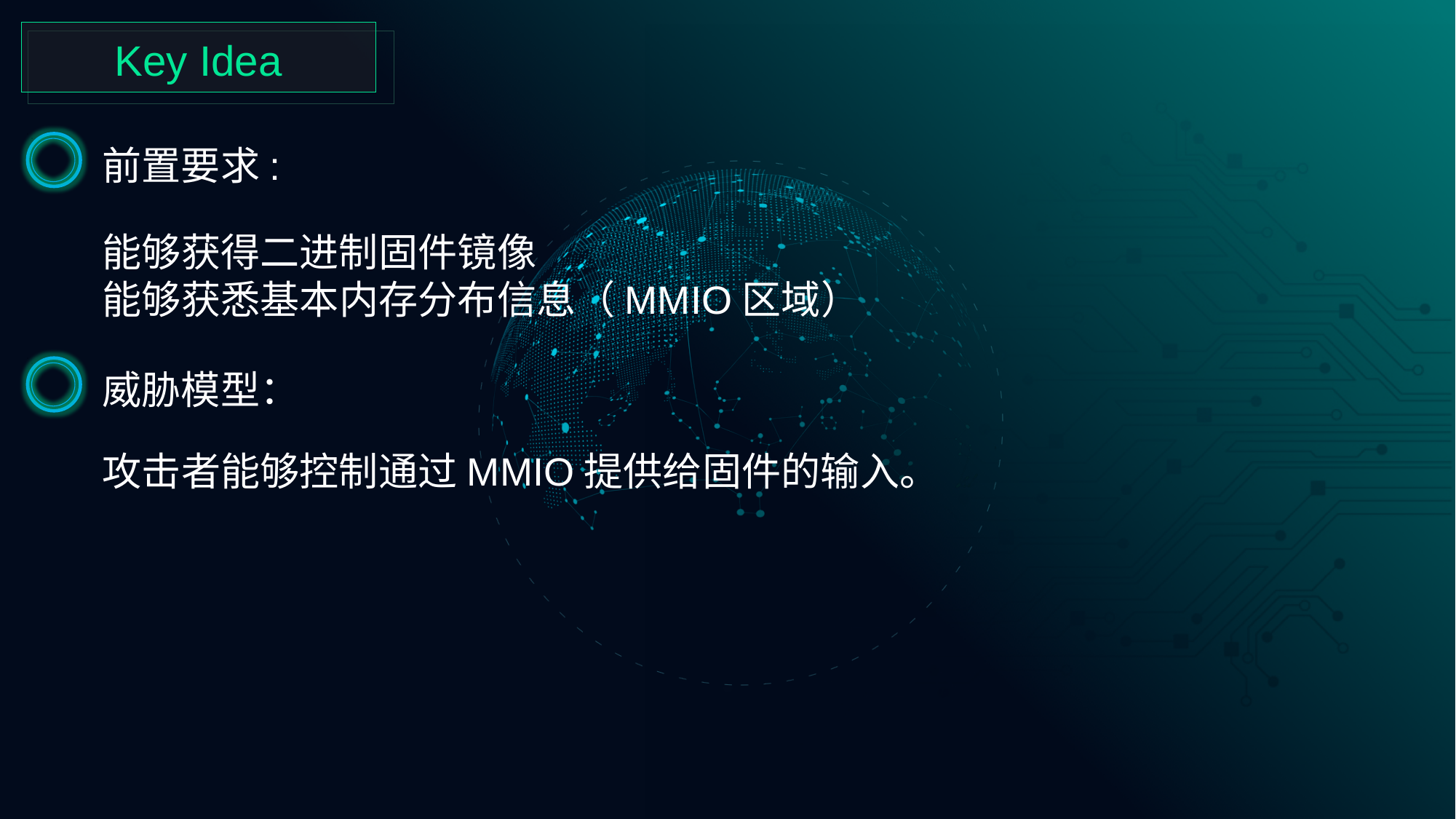

Key Idea

前置要求:
能够获得二进制固件镜像
能够获悉基本内存分布信息（MMIO区域）

威胁模型：
攻击者能够控制通过MMIO提供给固件的输入。